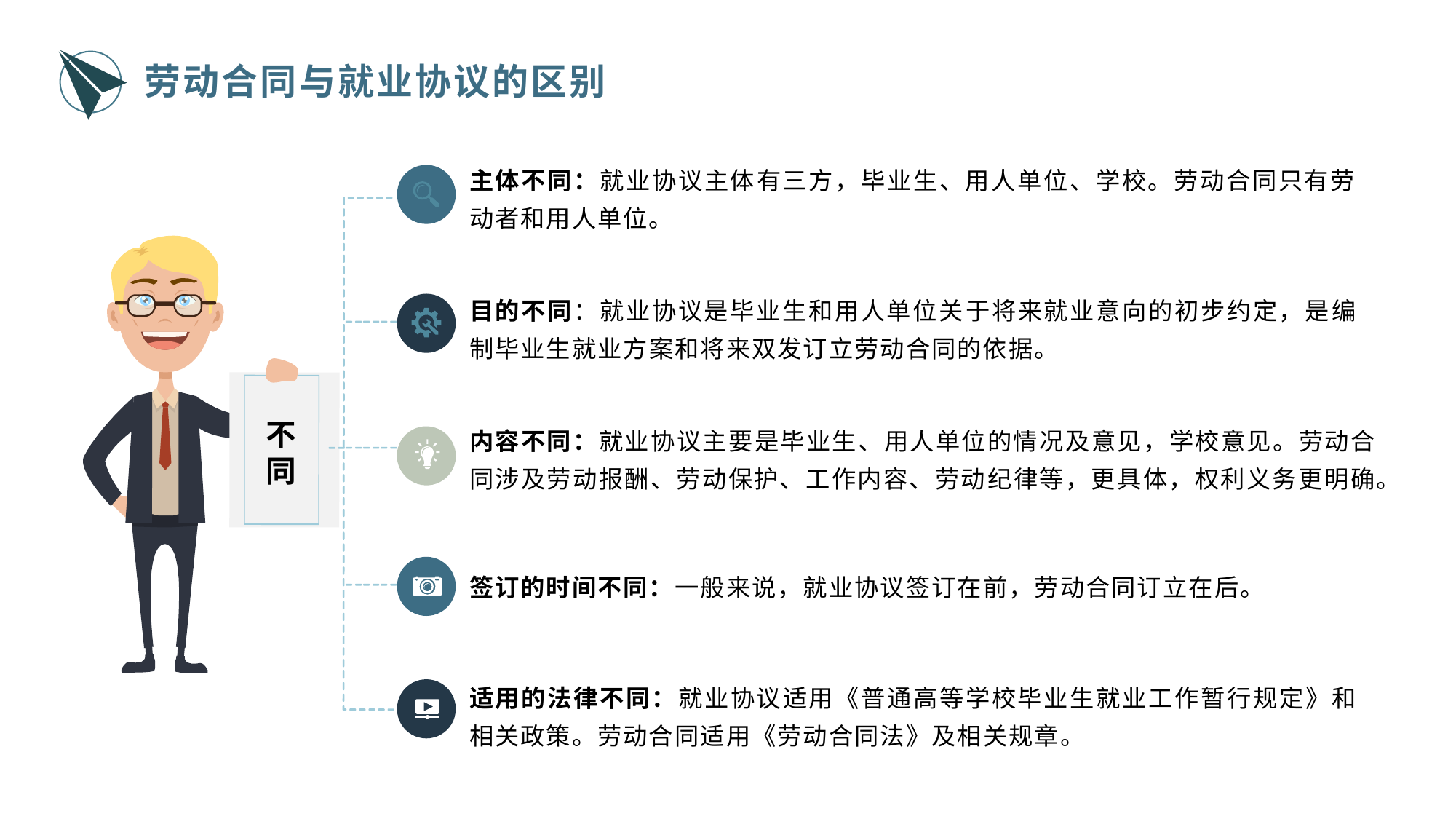

劳动合同与就业协议的区别
主体不同：就业协议主体有三方，毕业生、用人单位、学校。劳动合同只有劳动者和用人单位。

目的不同：就业协议是毕业生和用人单位关于将来就业意向的初步约定，是编制毕业生就业方案和将来双发订立劳动合同的依据。

不同
内容不同：就业协议主要是毕业生、用人单位的情况及意见，学校意见。劳动合同涉及劳动报酬、劳动保护、工作内容、劳动纪律等，更具体，权利义务更明确。

签订的时间不同：一般来说，就业协议签订在前，劳动合同订立在后。

适用的法律不同：就业协议适用《普通高等学校毕业生就业工作暂行规定》和相关政策。劳动合同适用《劳动合同法》及相关规章。